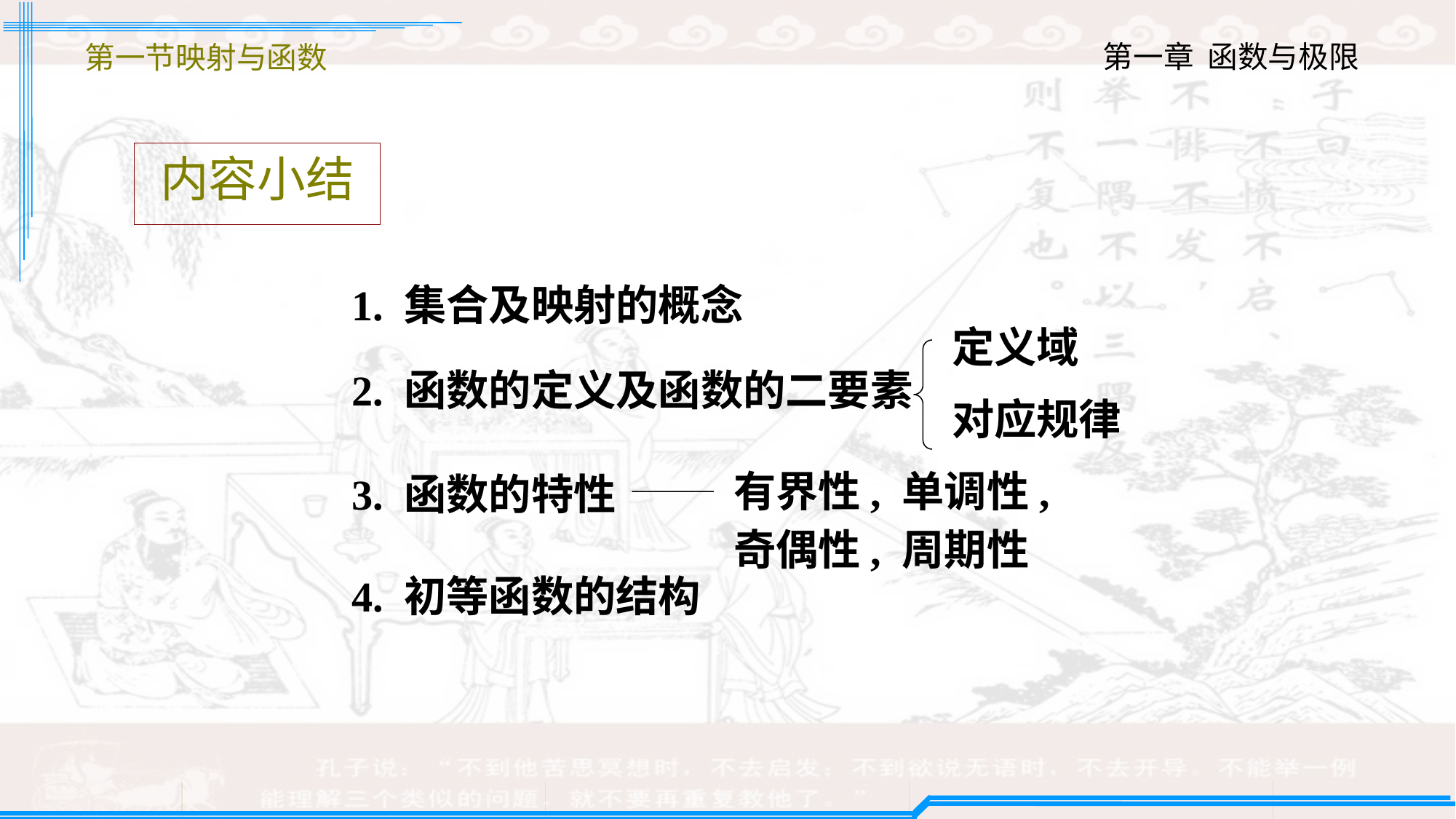

第一节映射与函数
内容小结
1. 集合及映射的概念
定义域
对应规律

2. 函数的定义及函数的二要素
有界性, 单调性,
奇偶性, 周期性
3. 函数的特性

4. 初等函数的结构